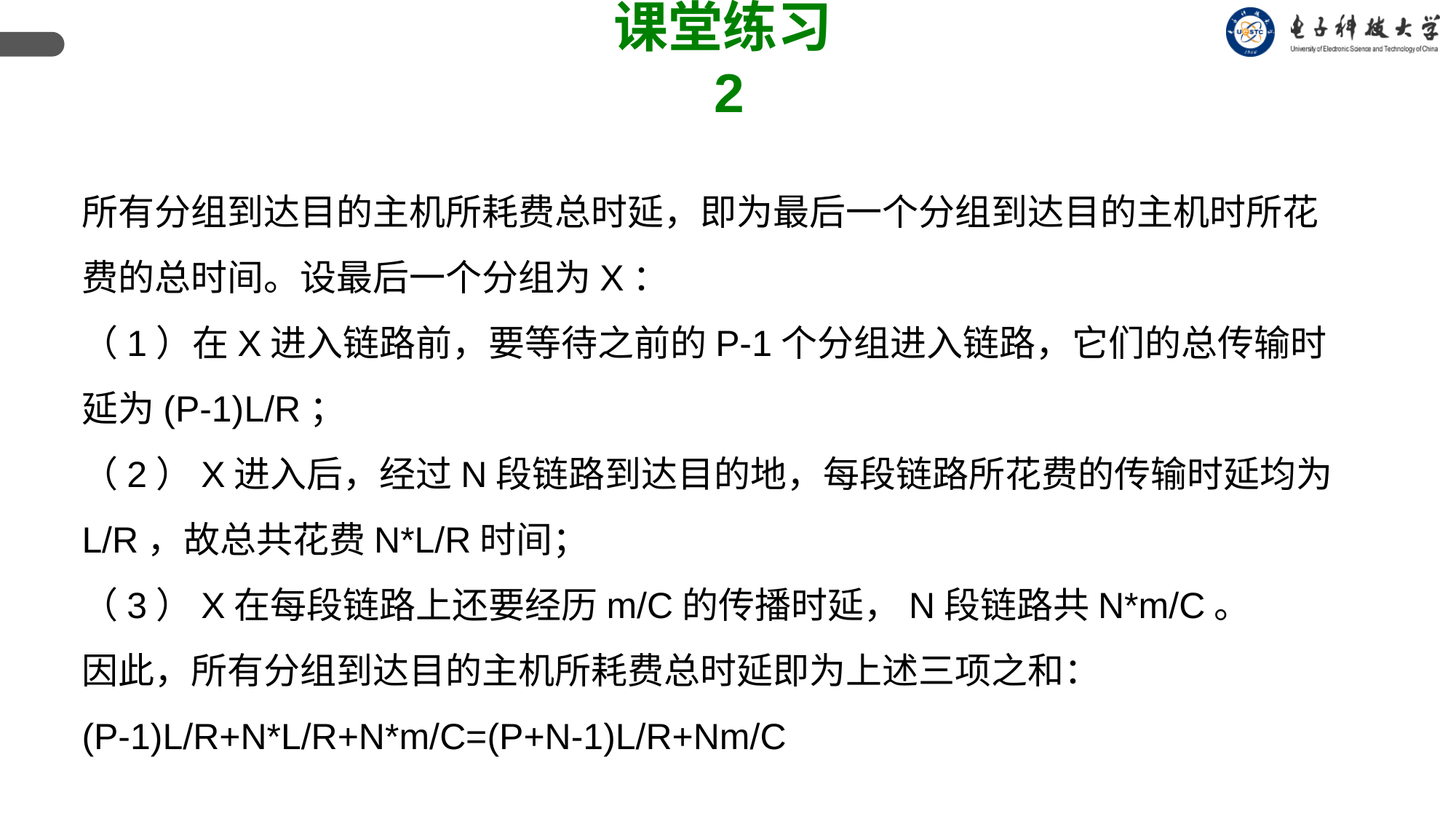

课堂练习2
所有分组到达目的主机所耗费总时延，即为最后一个分组到达目的主机时所花费的总时间。设最后一个分组为X：
（1）在X进入链路前，要等待之前的P-1个分组进入链路，它们的总传输时延为(P-1)L/R；
（2）X进入后，经过N段链路到达目的地，每段链路所花费的传输时延均为L/R，故总共花费N*L/R时间；
（3）X在每段链路上还要经历m/C的传播时延，N段链路共N*m/C。
因此，所有分组到达目的主机所耗费总时延即为上述三项之和：
(P-1)L/R+N*L/R+N*m/C=(P+N-1)L/R+Nm/C